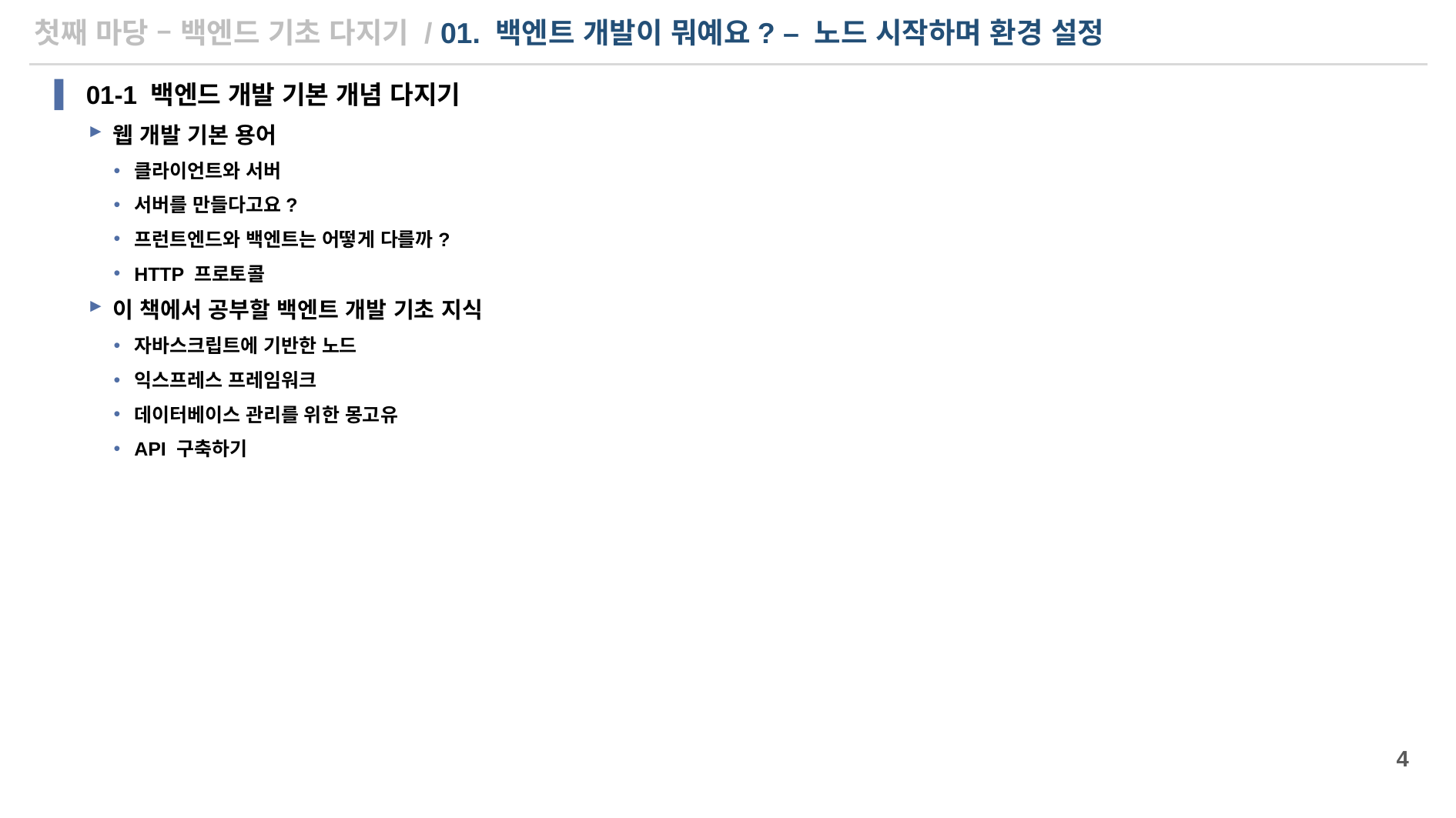

# 첫째 마당 – 백엔드 기초 다지기 / 01. 백엔트 개발이 뭐예요? – 노드 시작하며 환경 설정
01-1 백엔드 개발 기본 개념 다지기
웹 개발 기본 용어
클라이언트와 서버
서버를 만들다고요?
프런트엔드와 백엔트는 어떻게 다를까?
HTTP 프로토콜
이 책에서 공부할 백엔트 개발 기초 지식
자바스크립트에 기반한 노드
익스프레스 프레임워크
데이터베이스 관리를 위한 몽고유
API 구축하기

4